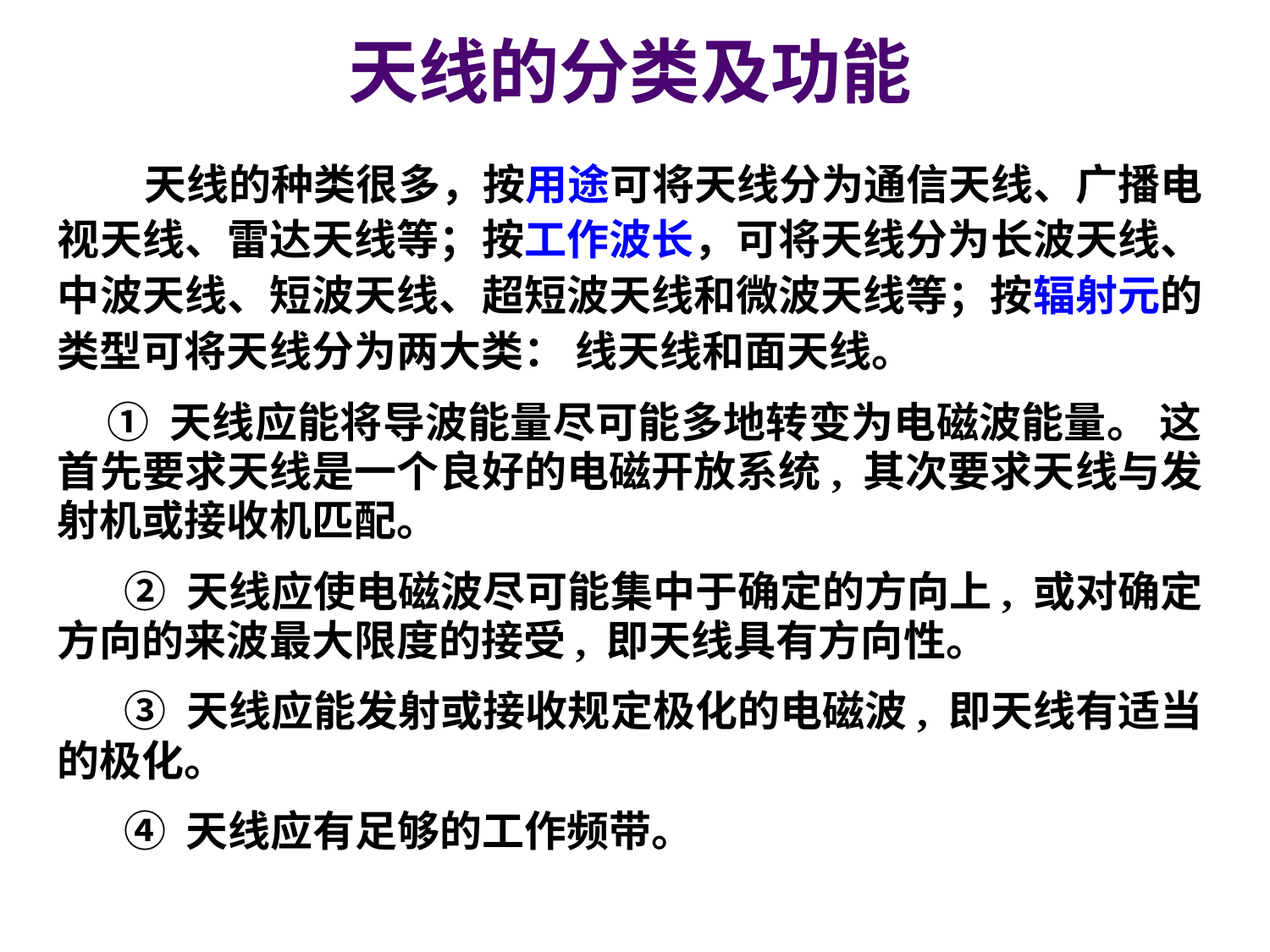

天线的分类及功能
        天线的种类很多，按用途可将天线分为通信天线、广播电视天线、雷达天线等；按工作波长，可将天线分为长波天线、中波天线、短波天线、超短波天线和微波天线等；按辐射元的类型可将天线分为两大类： 线天线和面天线。
     ① 天线应能将导波能量尽可能多地转变为电磁波能量。 这首先要求天线是一个良好的电磁开放系统, 其次要求天线与发射机或接收机匹配。
       ② 天线应使电磁波尽可能集中于确定的方向上, 或对确定方向的来波最大限度的接受, 即天线具有方向性。
       ③ 天线应能发射或接收规定极化的电磁波, 即天线有适当的极化。
       ④ 天线应有足够的工作频带。